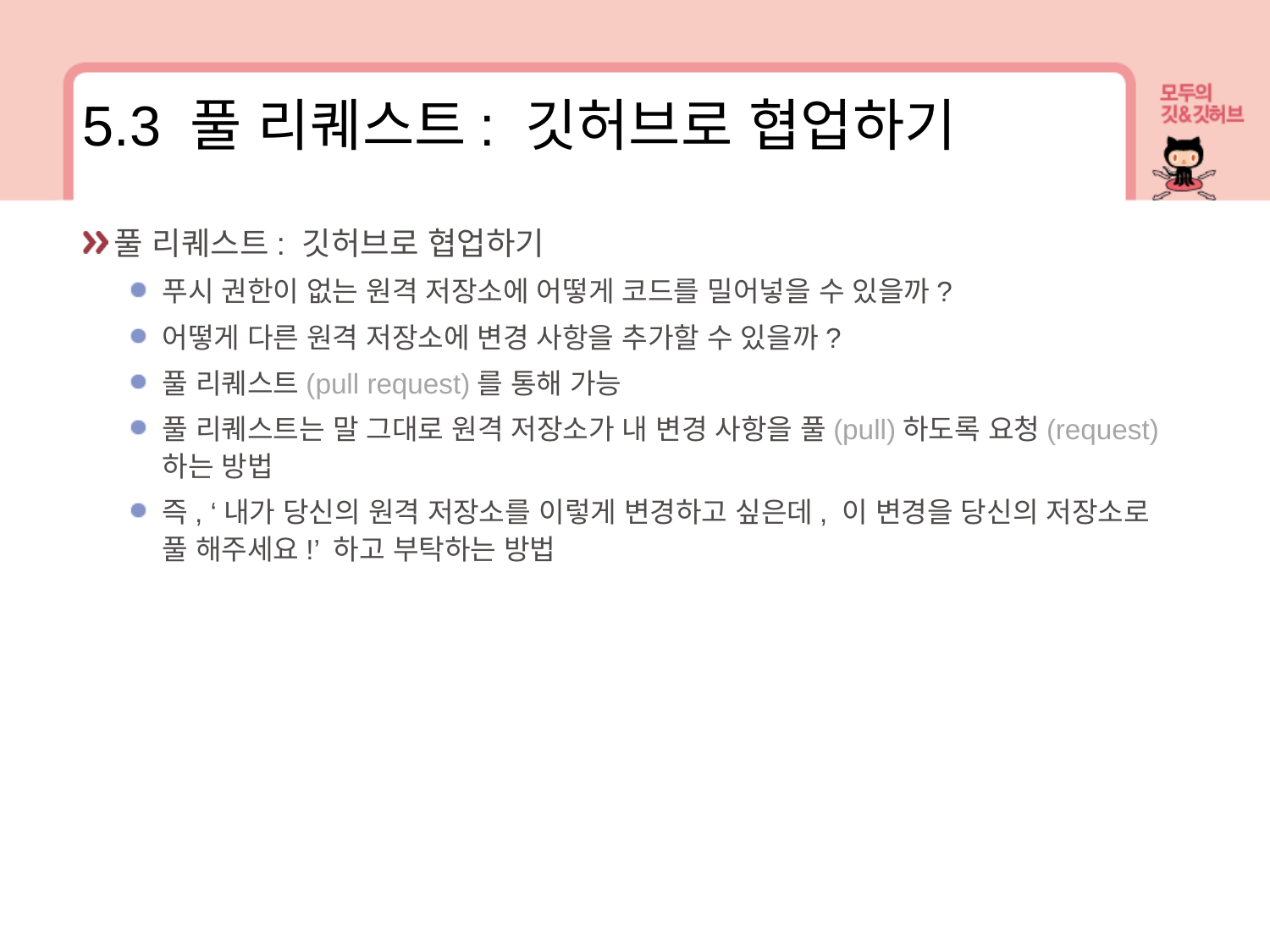

5.3 풀 리퀘스트: 깃허브로 협업하기
풀 리퀘스트: 깃허브로 협업하기
푸시 권한이 없는 원격 저장소에 어떻게 코드를 밀어넣을 수 있을까?
어떻게 다른 원격 저장소에 변경 사항을 추가할 수 있을까?
풀 리퀘스트(pull request)를 통해 가능
풀 리퀘스트는 말 그대로 원격 저장소가 내 변경 사항을 풀(pull)하도록 요청(request)하는 방법
즉, ‘내가 당신의 원격 저장소를 이렇게 변경하고 싶은데, 이 변경을 당신의 저장소로 풀 해주세요!’ 하고 부탁하는 방법